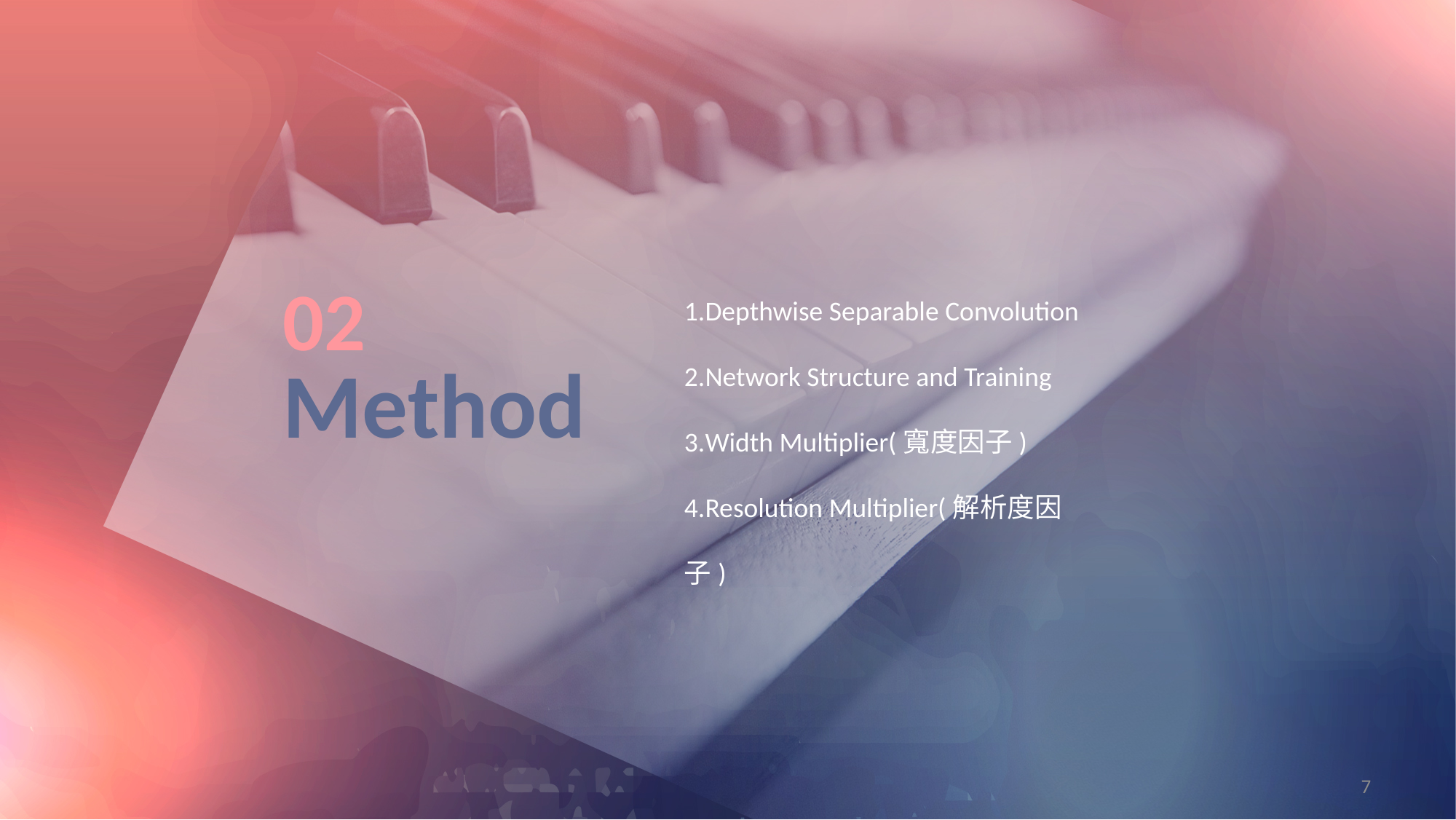

Depthwise Separable Convolution
Network Structure and Training
Width Multiplier(寬度因子)
Resolution Multiplier(解析度因子)
02
Method
7